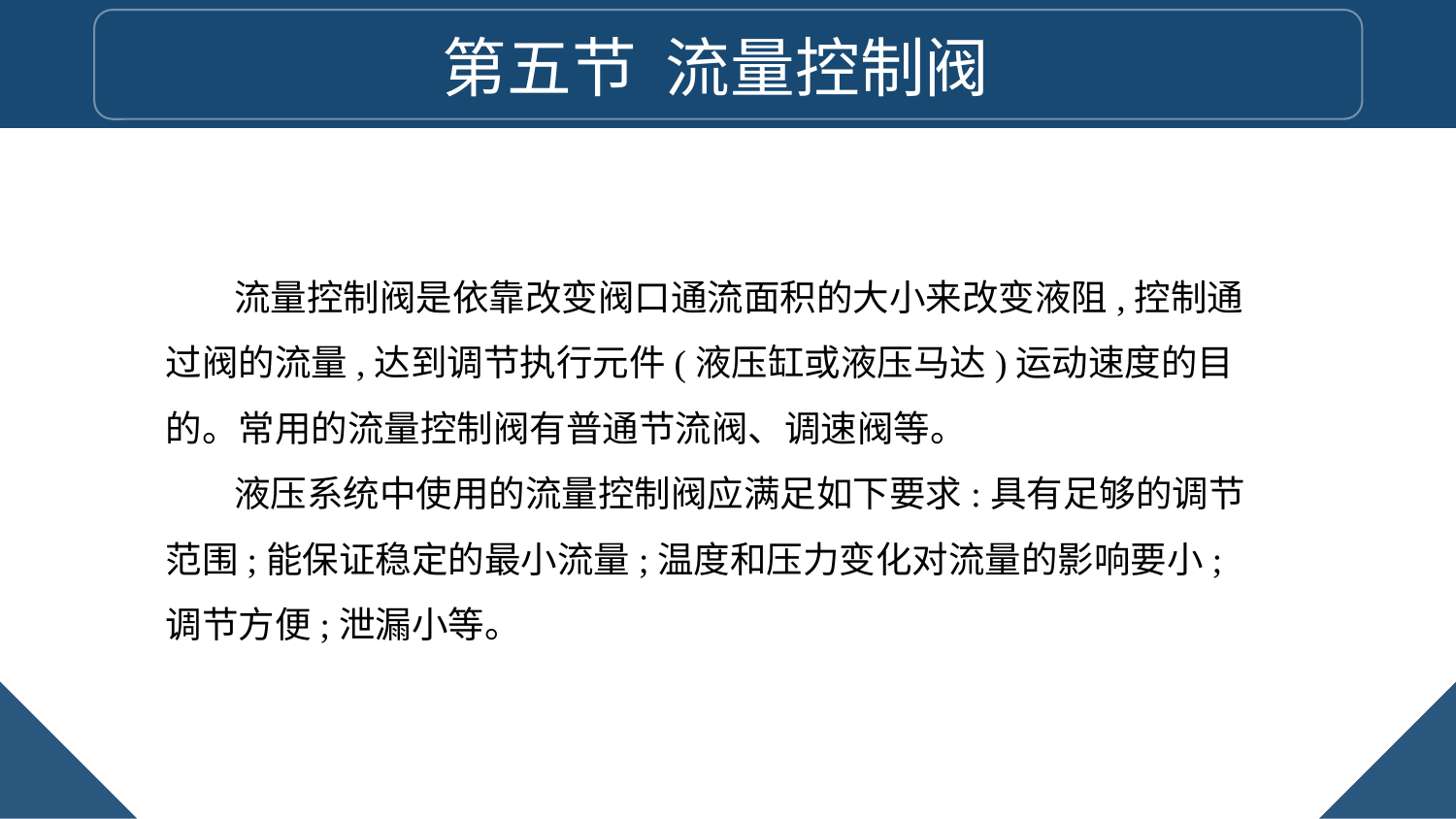

第五节  流量控制阀
流量控制阀是依靠改变阀口通流面积的大小来改变液阻,控制通过阀的流量,达到调节执行元件(液压缸或液压马达)运动速度的目的。常用的流量控制阀有普通节流阀、调速阀等。
液压系统中使用的流量控制阀应满足如下要求:具有足够的调节范围;能保证稳定的最小流量;温度和压力变化对流量的影响要小;调节方便;泄漏小等。